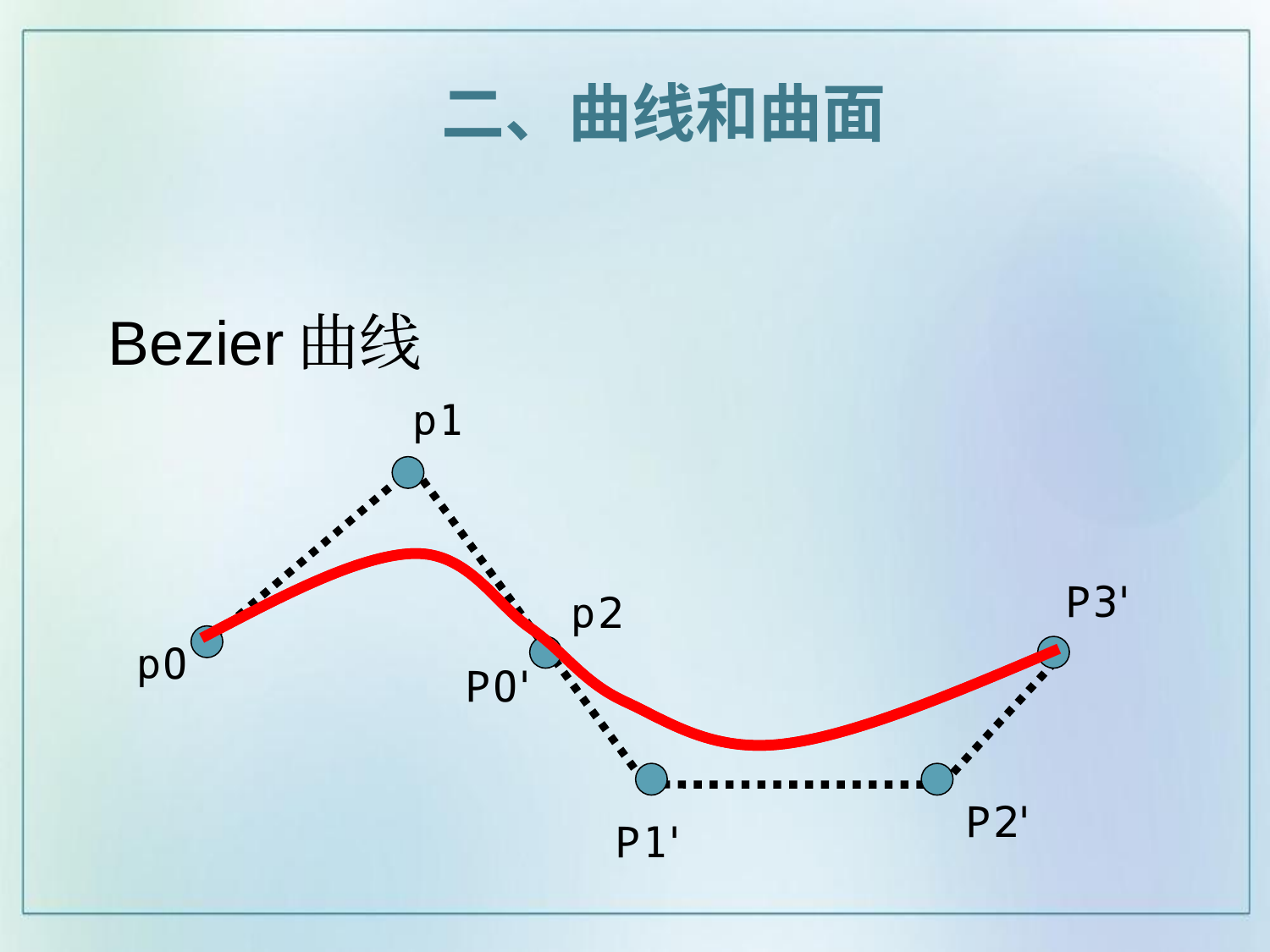

二、曲线和曲面
# Bezier曲线
p1

p2

p0

P3'
P0'
P2'
P1'